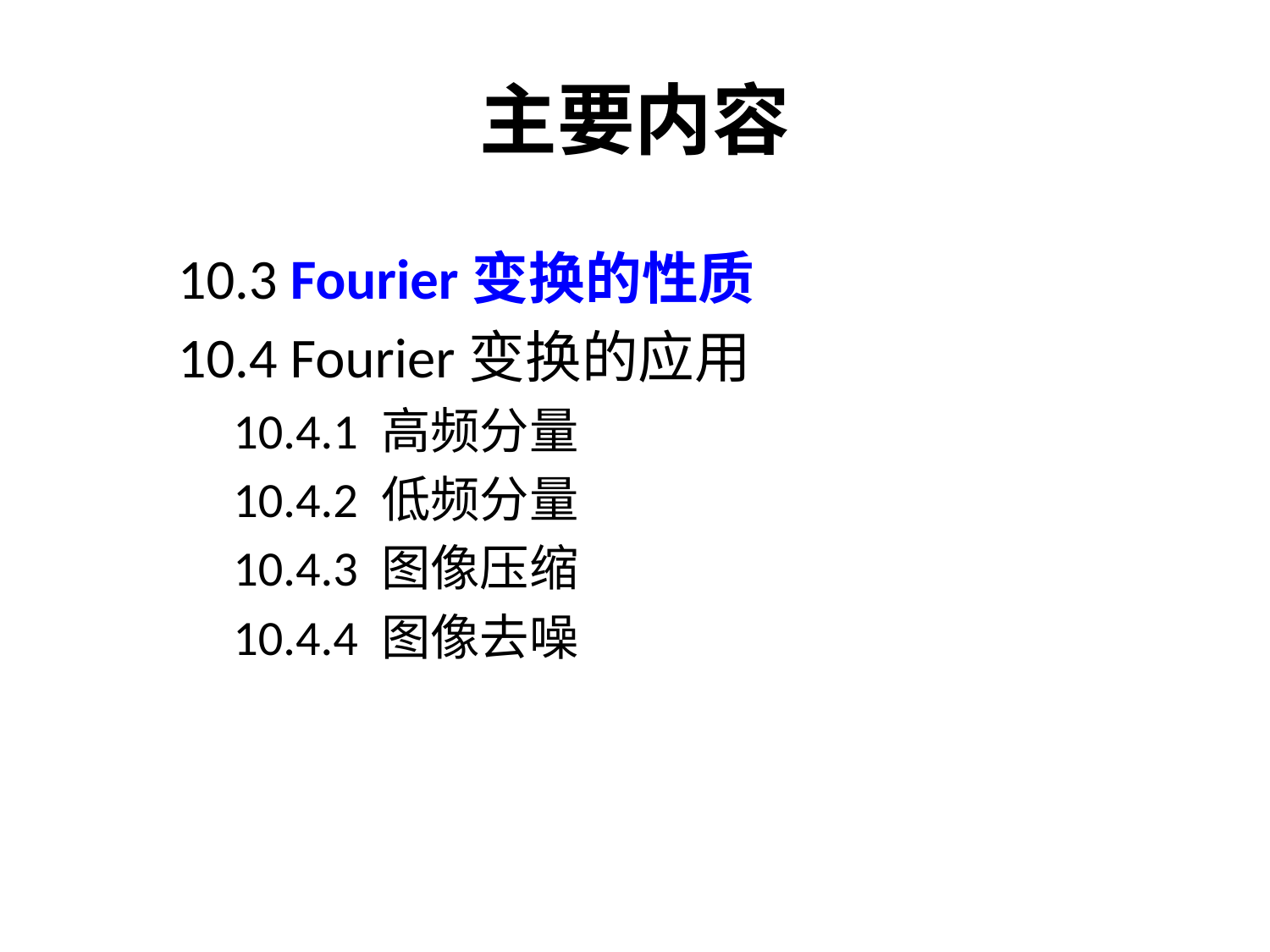

# 主要内容
10.3 Fourier变换的性质
10.4 Fourier变换的应用
10.4.1 高频分量
10.4.2 低频分量
10.4.3 图像压缩
10.4.4 图像去噪